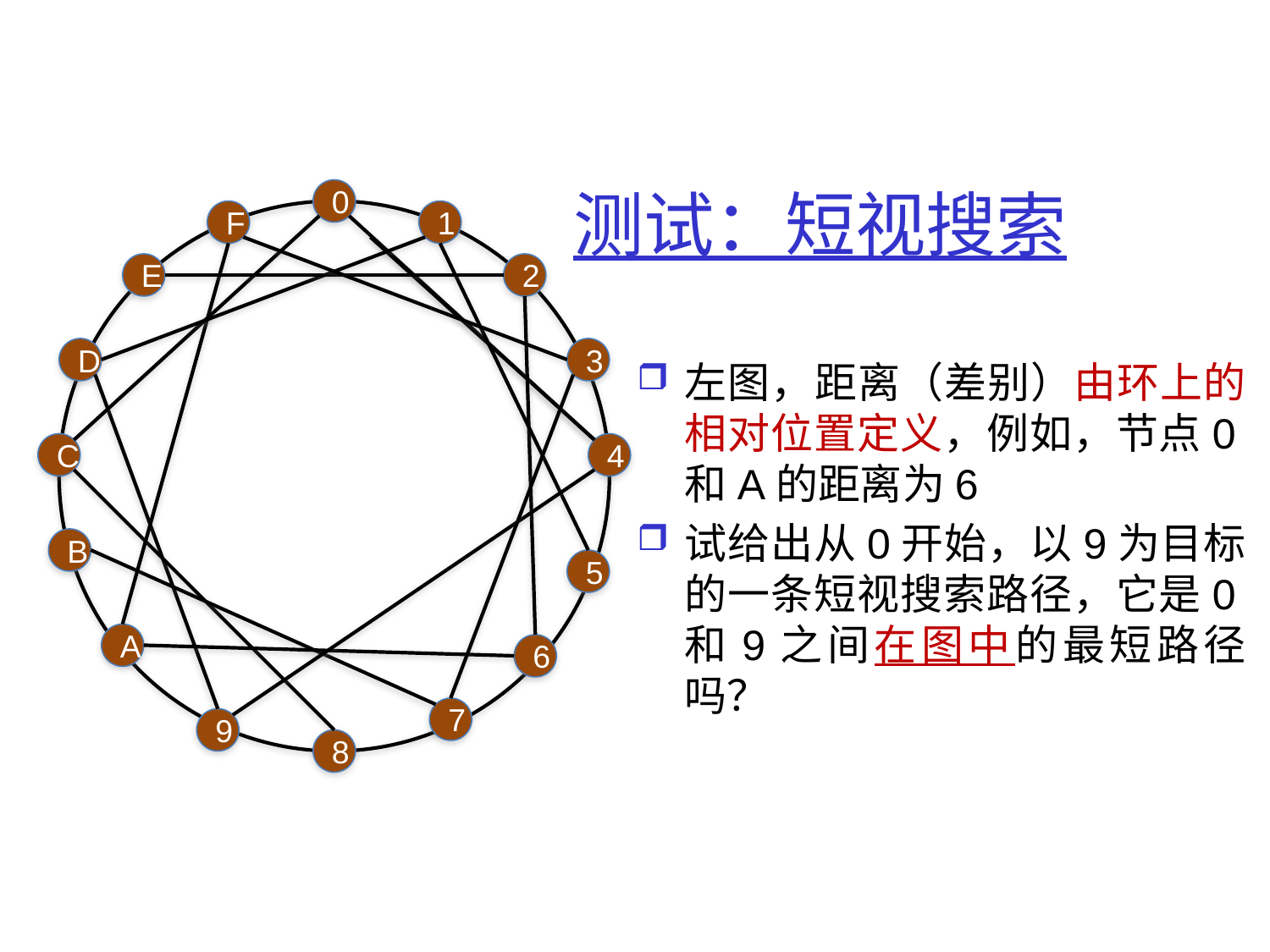

# 测试：短视搜索
0

F
1
E
2
D
3
左图，距离（差别）由环上的相对位置定义，例如，节点0和A的距离为6
试给出从0开始，以9为目标的一条短视搜索路径，它是0和9之间在图中的最短路径吗？
C
4
B
5
A
6
7
9
8